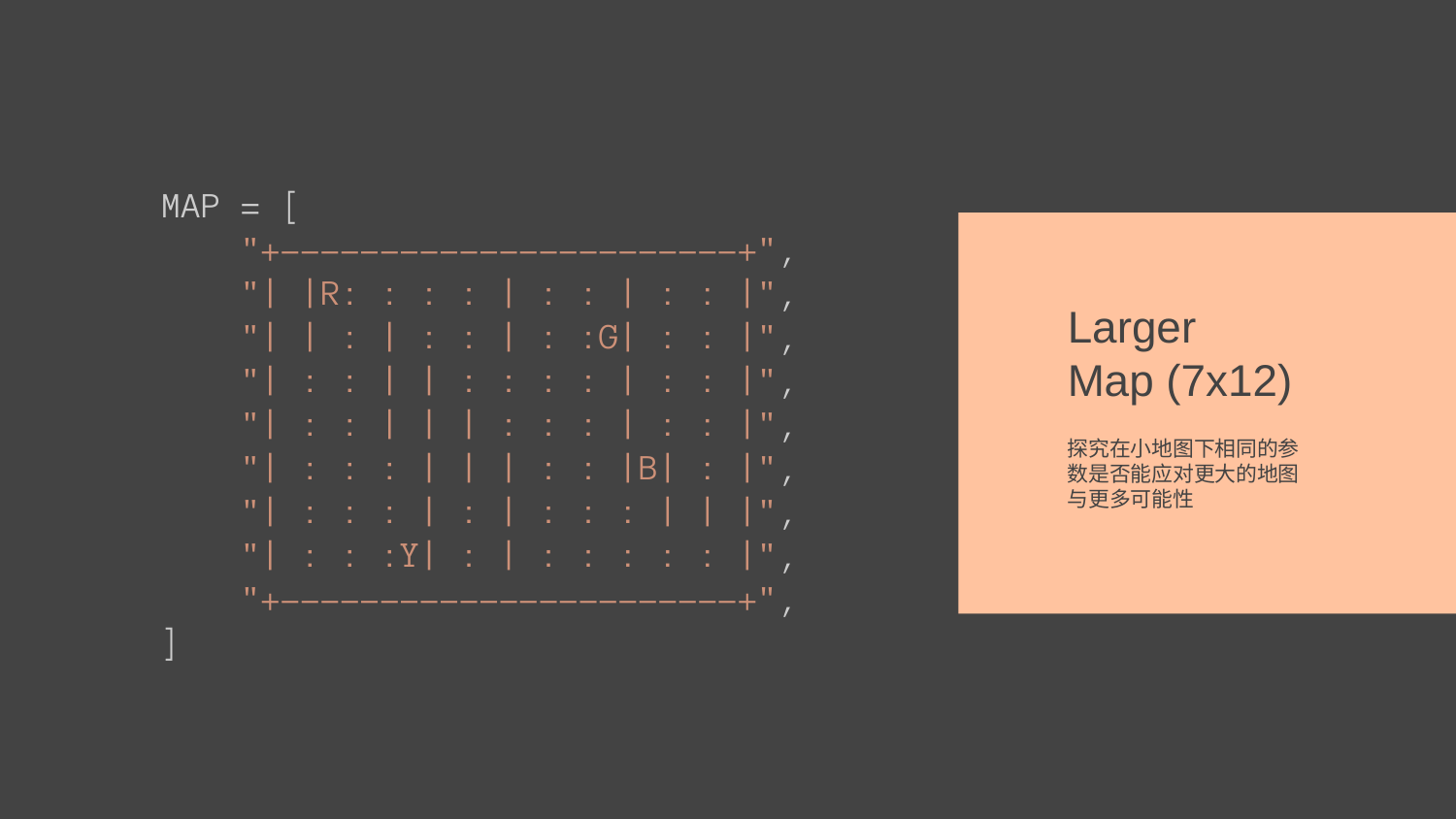

MAP = [
    "+-----------------------+",
    "| |R: : : : | : : | : : |",
    "| | : | : : | : :G| : : |",
    "| : : | | : : : : | : : |",
    "| : : | | | : : : | : : |",
    "| : : : | | | : : |B| : |",
    "| : : : | : | : : : | | |",
    "| : : :Y| : | : : : : : |",
    "+-----------------------+",
]
# Larger Map (7x12)
探究在小地图下相同的参数是否能应对更大的地图与更多可能性